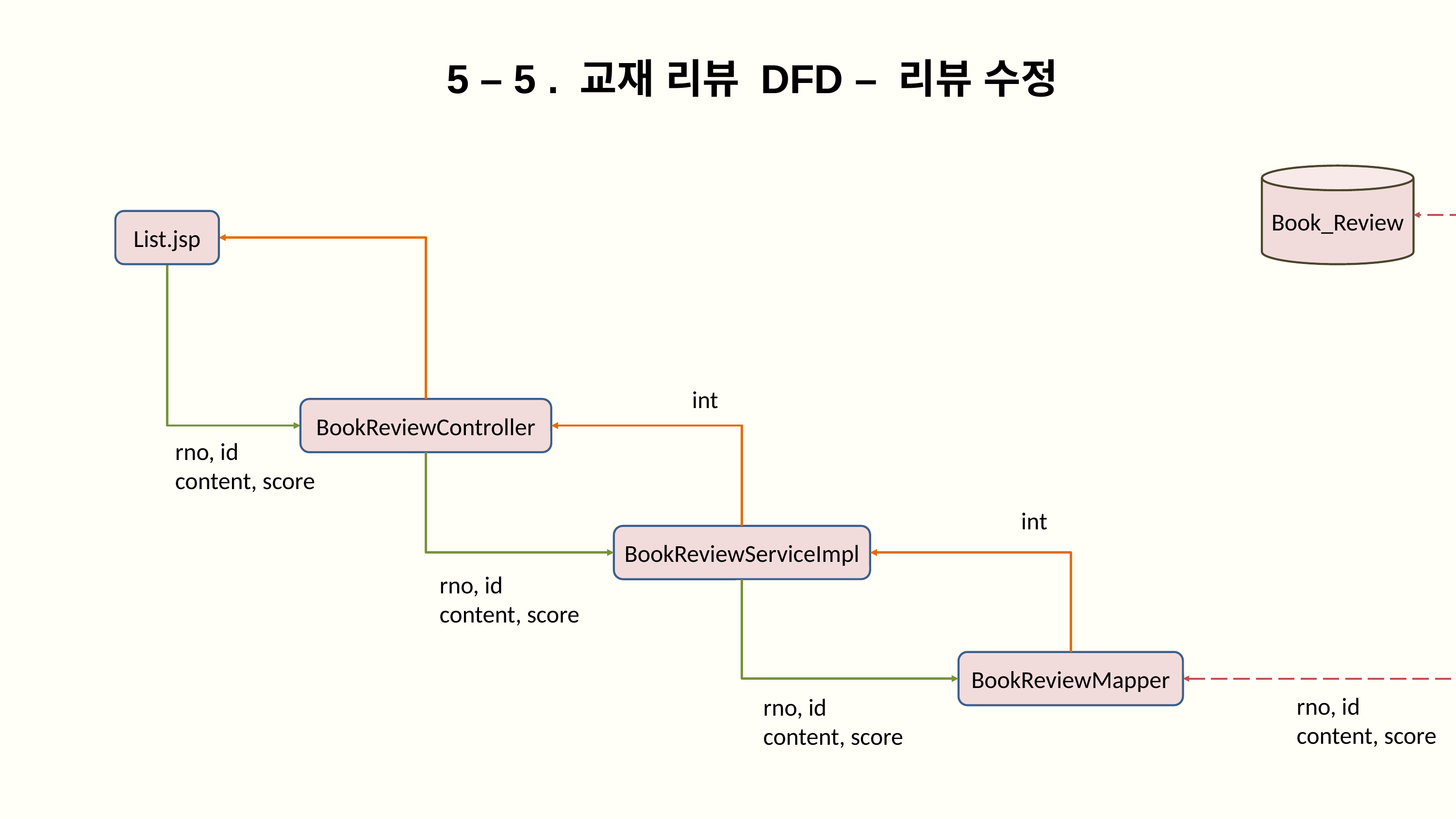

5 – 5 . 교재 리뷰 DFD – 리뷰 수정
Book_Review
List.jsp
int
BookReviewController
rno, id
content, score
int
BookReviewServiceImpl
rno, id
content, score
BookReviewMapper
rno, id
content, score
rno, id
content, score